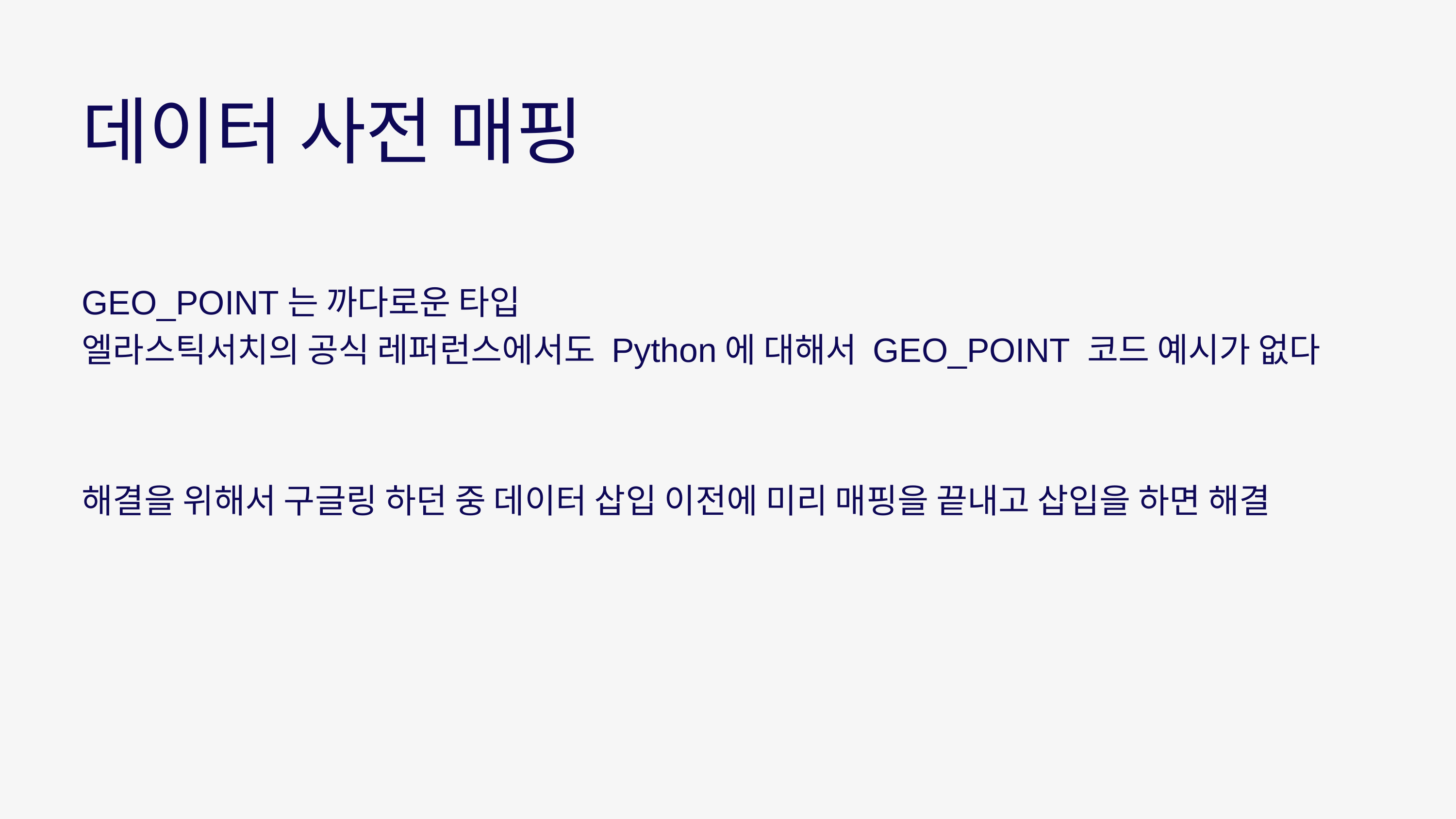

데이터 사전 매핑
GEO_POINT는 까다로운 타입
엘라스틱서치의 공식 레퍼런스에서도 Python에 대해서 GEO_POINT 코드 예시가 없다
해결을 위해서 구글링 하던 중 데이터 삽입 이전에 미리 매핑을 끝내고 삽입을 하면 해결